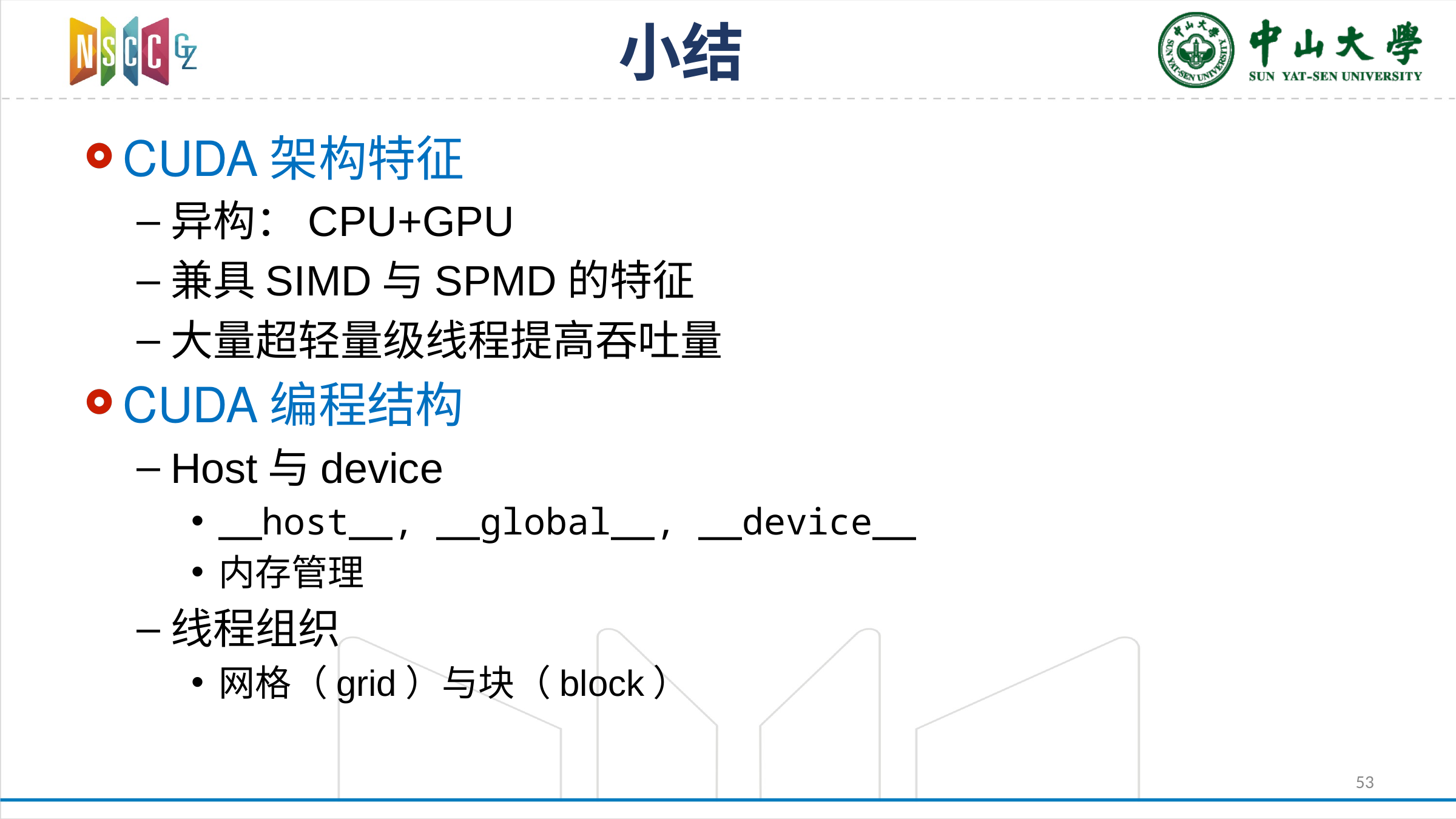

# 小结
CUDA架构特征
异构：CPU+GPU
兼具SIMD与SPMD的特征
大量超轻量级线程提高吞吐量
CUDA编程结构
Host与device
__host__, __global__, __device__
内存管理
线程组织
网格（grid）与块（block）
53